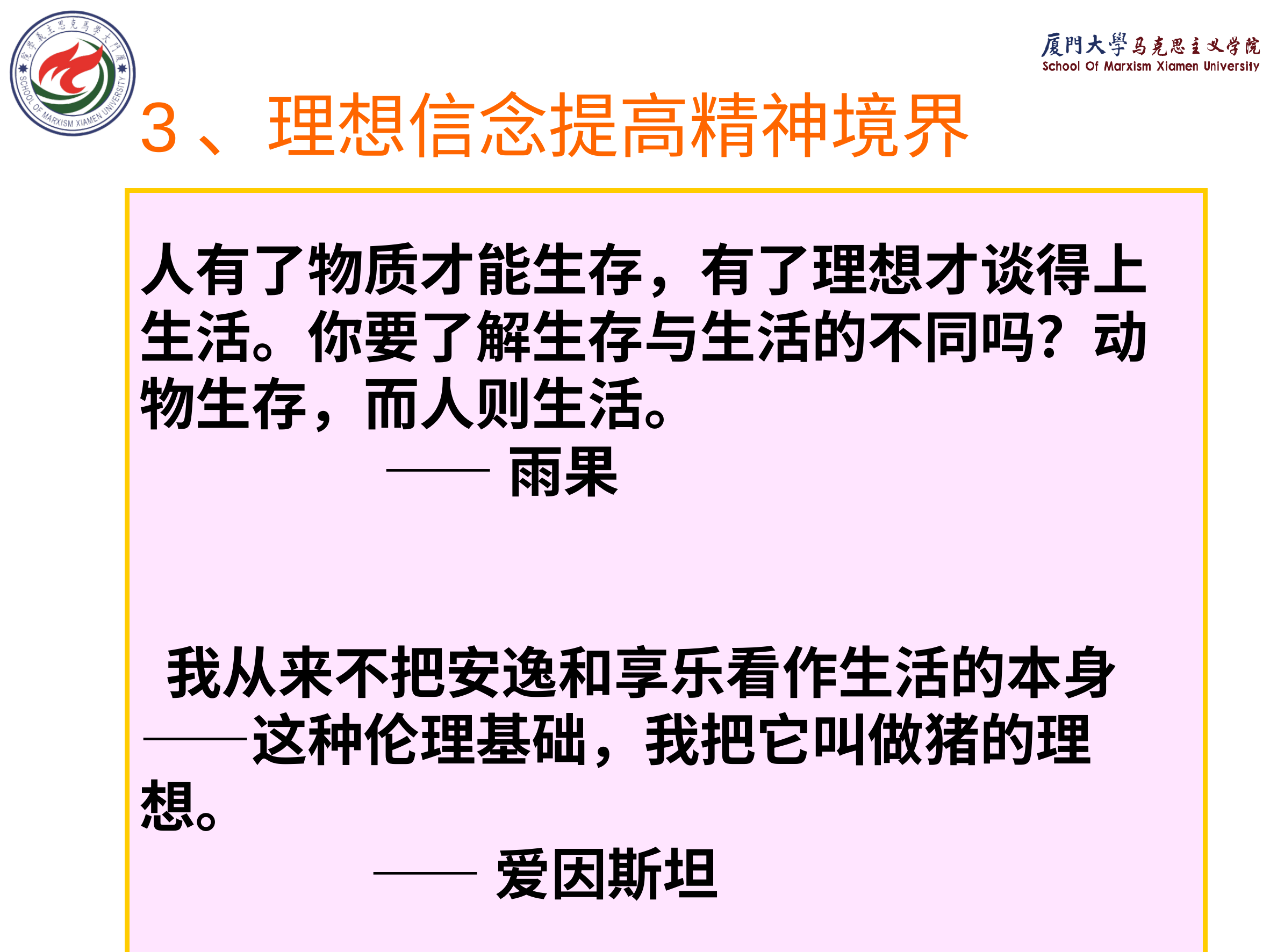

3、理想信念提高精神境界

人有了物质才能生存，有了理想才谈得上生活。你要了解生存与生活的不同吗？动物生存，而人则生活。
                   ——雨果

 我从来不把安逸和享乐看作生活的本身——这种伦理基础，我把它叫做猪的理想。
                  ——爱因斯坦